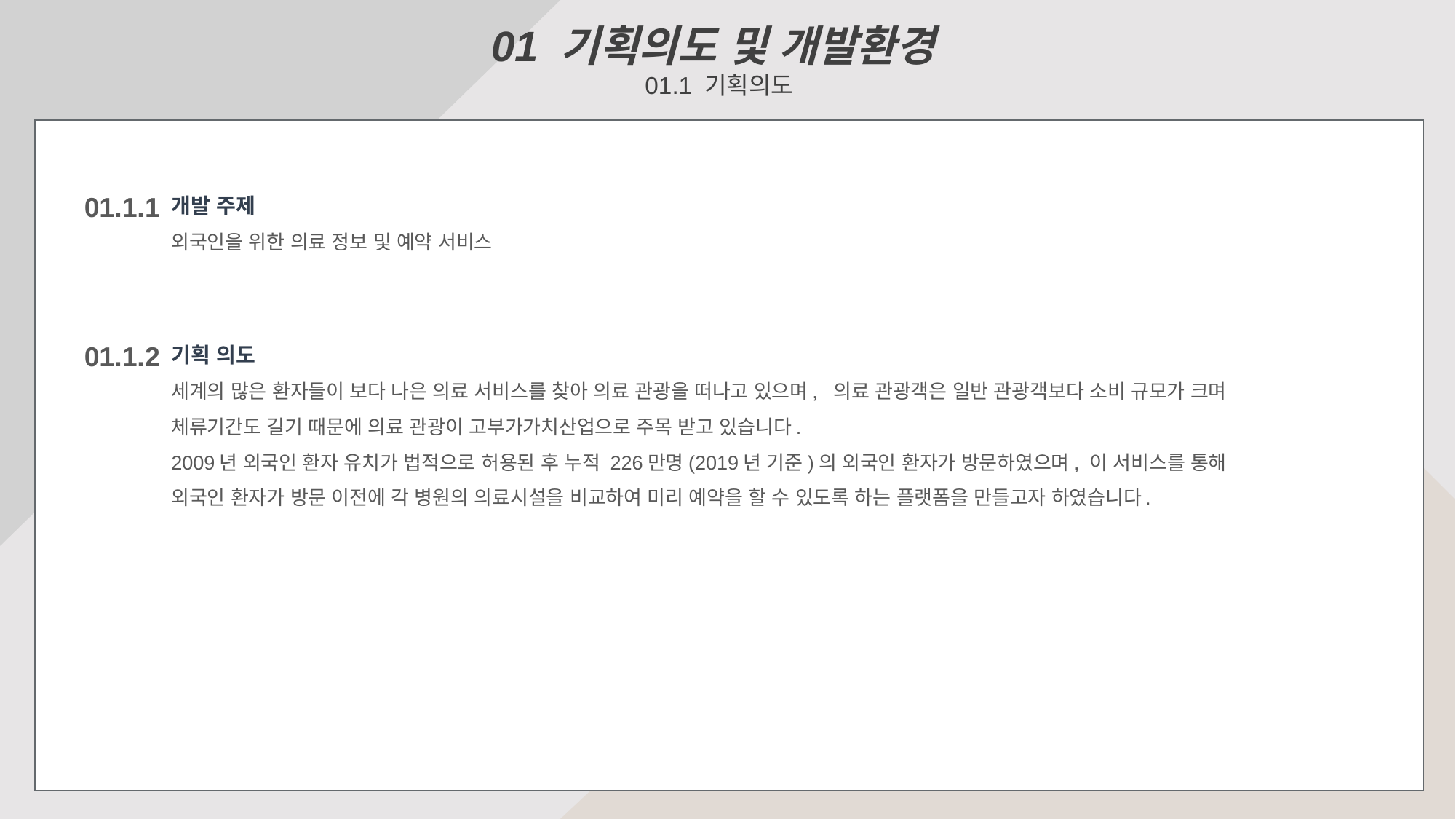

01 기획의도 및 개발환경
01.1 기획의도

01.1.1
개발 주제
외국인을 위한 의료 정보 및 예약 서비스

01.1.2
기획 의도
세계의 많은 환자들이 보다 나은 의료 서비스를 찾아 의료 관광을 떠나고 있으며,  의료 관광객은 일반 관광객보다 소비 규모가 크며 체류기간도 길기 때문에 의료 관광이 고부가가치산업으로 주목 받고 있습니다.
2009년 외국인 환자 유치가 법적으로 허용된 후 누적 226만명(2019년 기준)의 외국인 환자가 방문하였으며, 이 서비스를 통해 외국인 환자가 방문 이전에 각 병원의 의료시설을 비교하여 미리 예약을 할 수 있도록 하는 플랫폼을 만들고자 하였습니다.